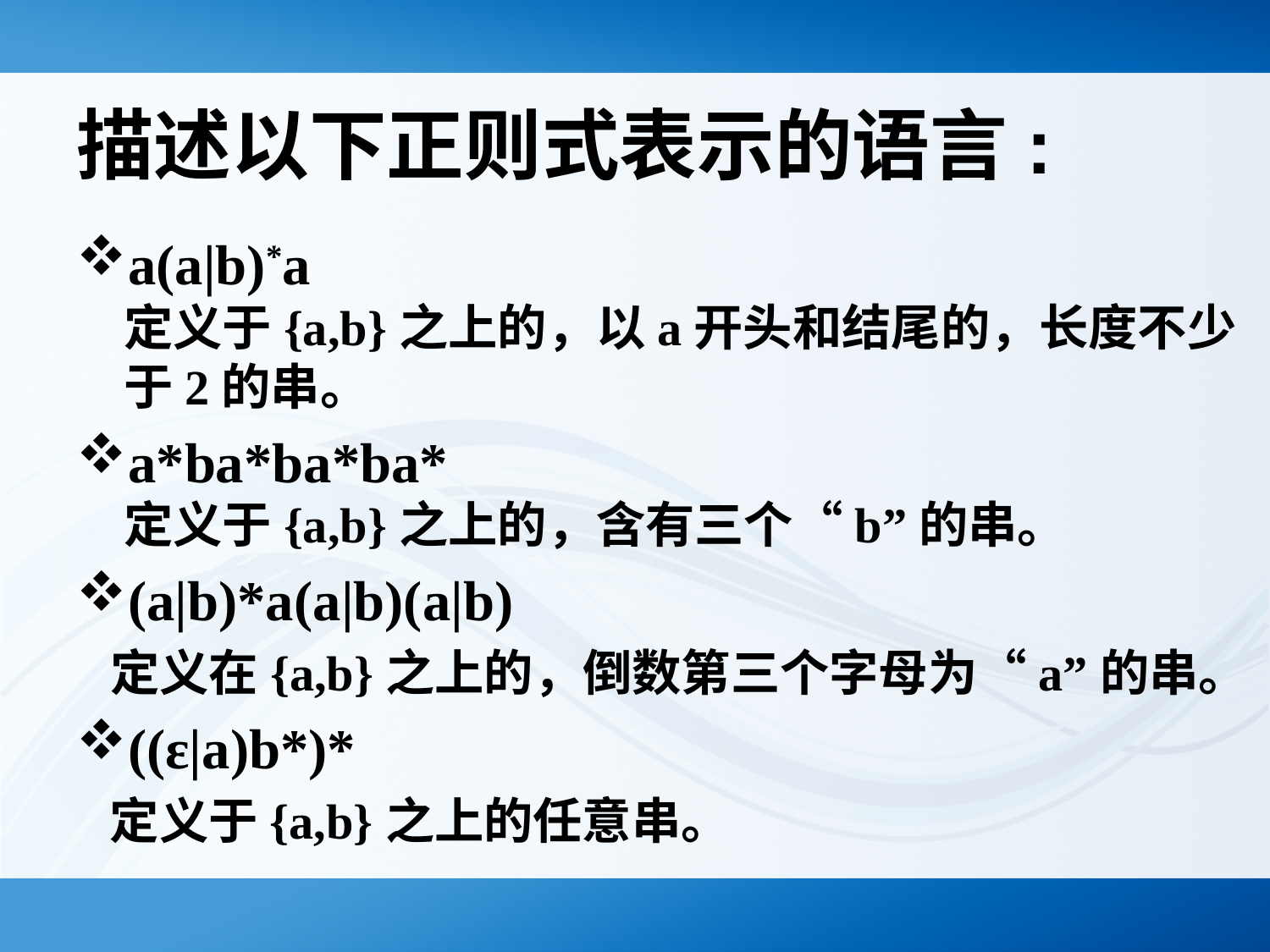

# 描述以下正则式表示的语言:
a(a|b)*a
定义于{a,b}之上的，以a开头和结尾的，长度不少于2的串。
a*ba*ba*ba*
定义于{a,b}之上的，含有三个“b”的串。
(a|b)*a(a|b)(a|b)
  定义在{a,b}之上的，倒数第三个字母为“a”的串。
((ε|a)b*)*
  定义于{a,b}之上的任意串。